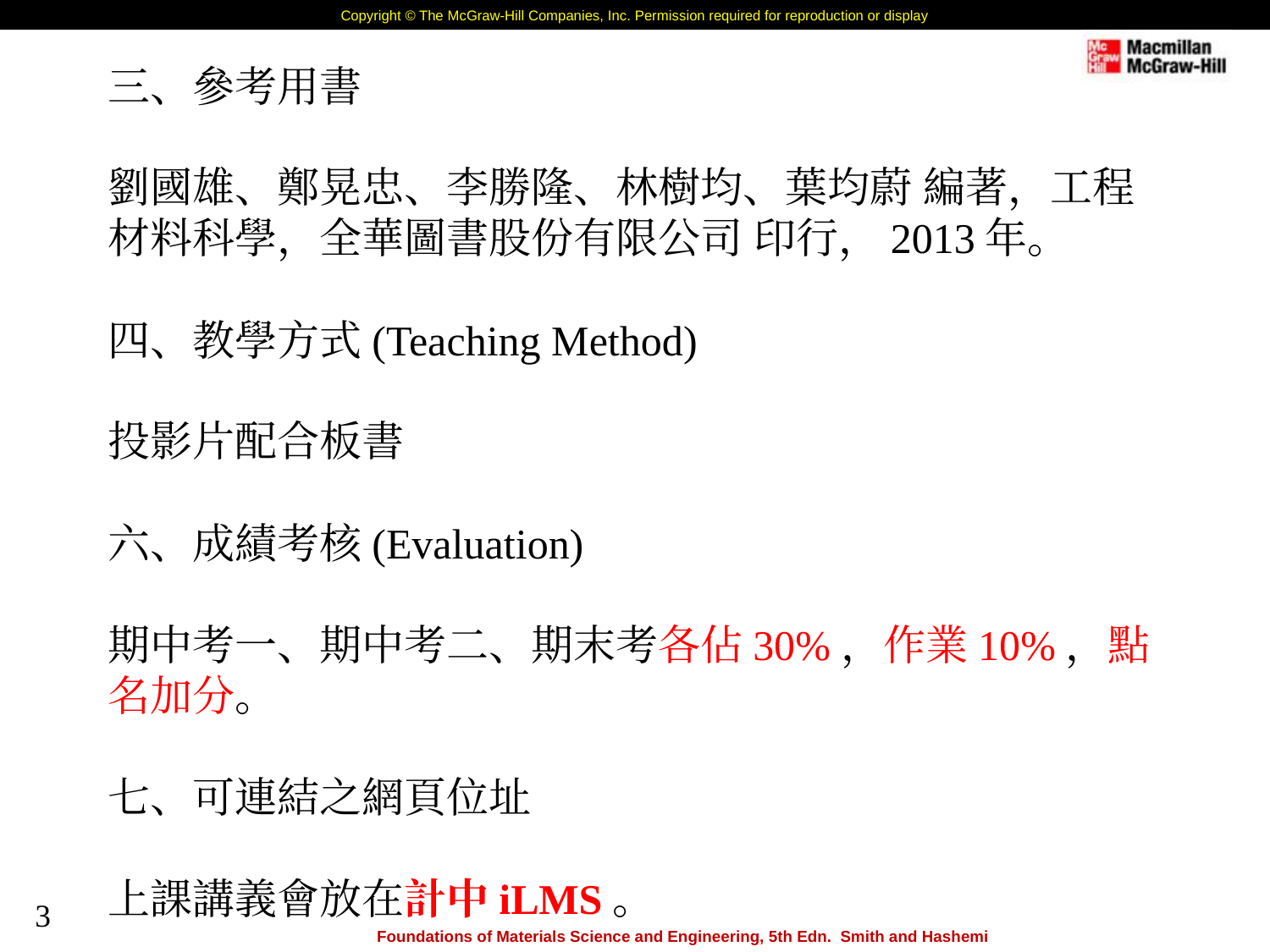

三、參考用書

劉國雄、鄭晃忠、李勝隆、林樹均、葉均蔚 編著，工程材料科學，全華圖書股份有限公司 印行，2013年。

四、教學方式(Teaching Method)

投影片配合板書

六、成績考核(Evaluation)

期中考一、期中考二、期末考各佔30%，作業10%，點名加分。

七、可連結之網頁位址

上課講義會放在計中iLMS。
3